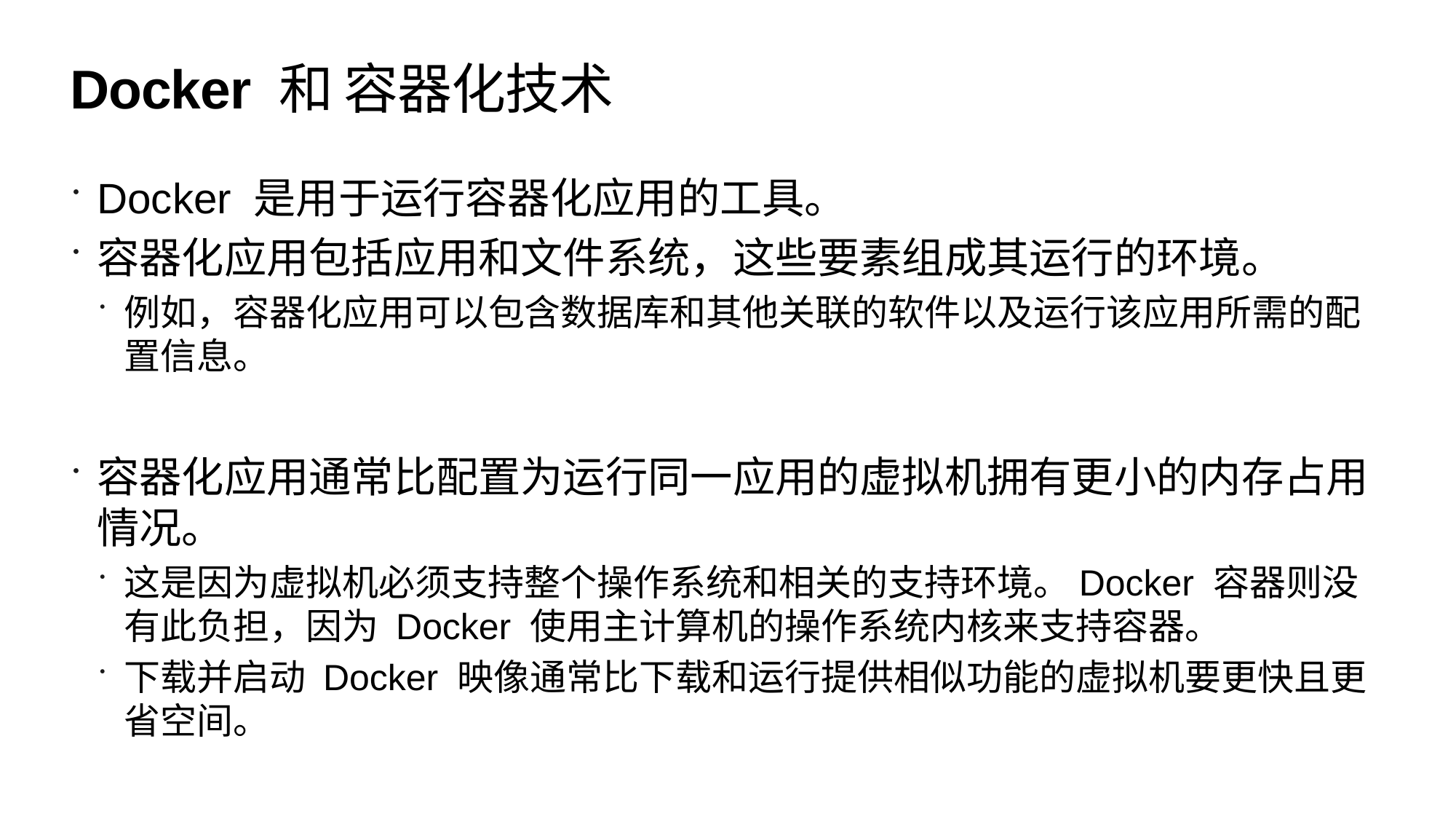

# Docker 和 容器化技术
Docker 是用于运行容器化应用的工具。
容器化应用包括应用和文件系统，这些要素组成其运行的环境。
例如，容器化应用可以包含数据库和其他关联的软件以及运行该应用所需的配置信息。

容器化应用通常比配置为运行同一应用的虚拟机拥有更小的内存占用情况。
这是因为虚拟机必须支持整个操作系统和相关的支持环境。Docker 容器则没有此负担，因为 Docker 使用主计算机的操作系统内核来支持容器。
下载并启动 Docker 映像通常比下载和运行提供相似功能的虚拟机要更快且更省空间。